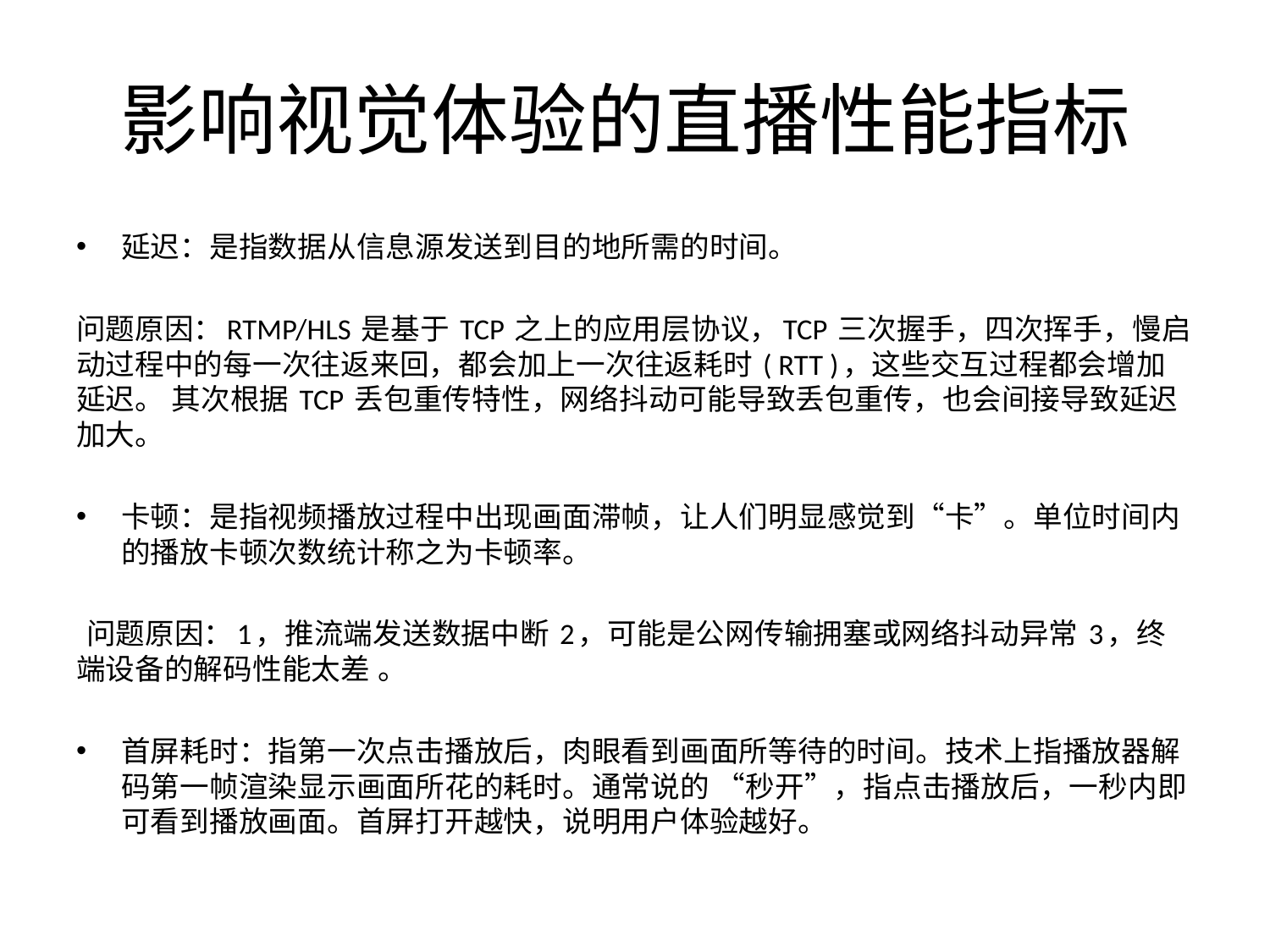

# 影响视觉体验的直播性能指标﻿﻿
延迟：是指数据从信息源发送到目的地所需的时间。﻿﻿﻿

问题原因：RTMP/HLS 是基于 TCP 之上的应用层协议，TCP 三次握手，四次挥手，慢启动过程中的每一次往返来回，都会加上一次往返耗时 ( RTT )，这些交互过程都会增加延迟。﻿﻿﻿其次根据 TCP 丢包重传特性，网络抖动可能导致丢包重传，也会间接导致延迟加大。
﻿﻿﻿
卡顿：是指视频播放过程中出现画面滞帧，让人们明显感觉到“卡”。单位时间内的播放卡顿次数统计称之为卡顿率。

 问题原因：1，推流端发送数据中断 2，可能是公网传输拥塞或网络抖动异常 3，终端设备的解码性能太差﻿﻿。

首屏耗时：指第一次点击播放后，肉眼看到画面所等待的时间。技术上指播放器解码第一帧渲染显示画面所花的耗时。通常说的 “秒开”，指点击播放后，一秒内即可看到播放画面。首屏打开越快，说明用户体验越好。﻿﻿